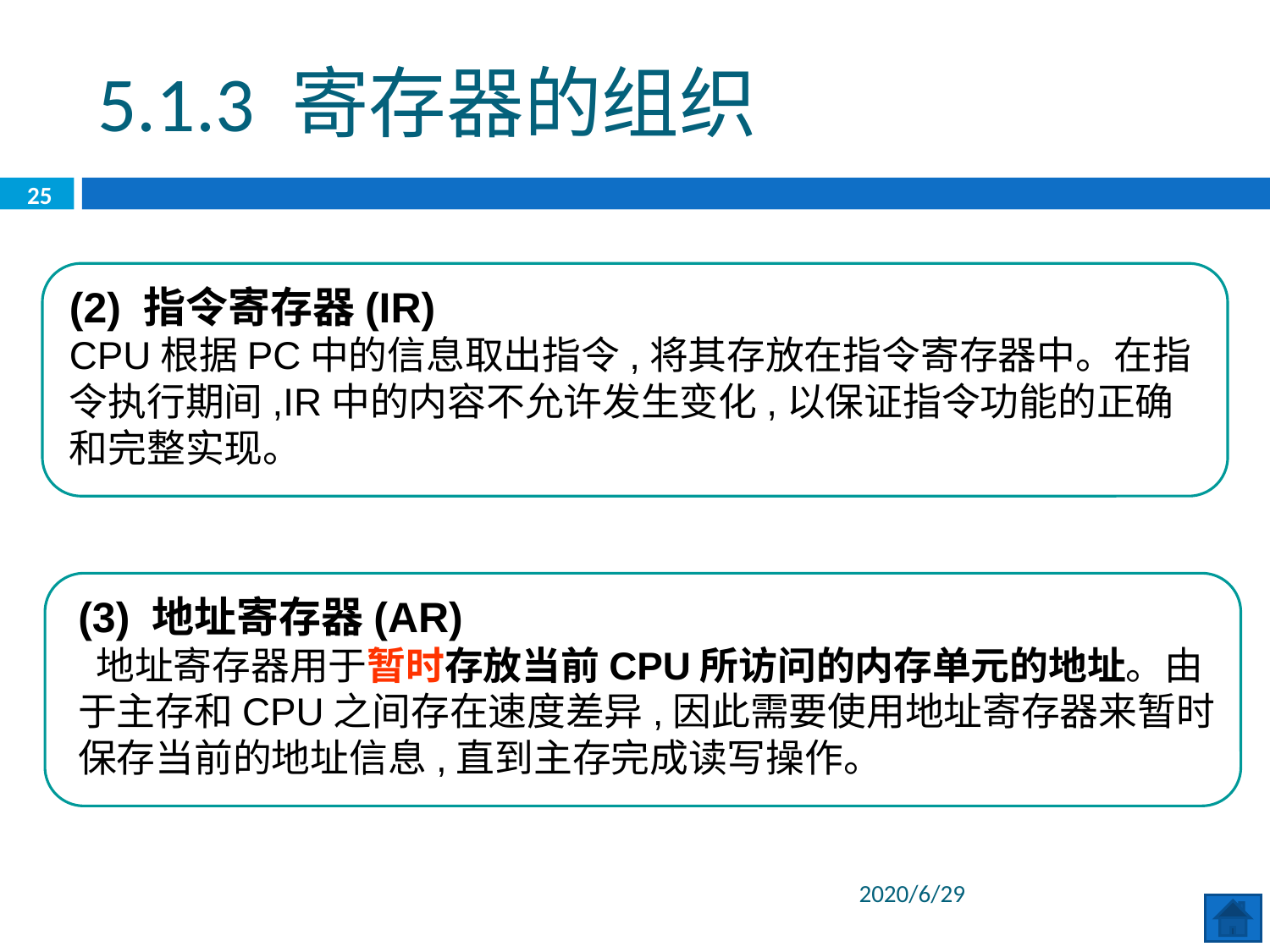

5.1.3 寄存器的组织
25

(2) 指令寄存器(IR)
CPU根据PC中的信息取出指令,将其存放在指令寄存器中。在指令执行期间,IR中的内容不允许发生变化,以保证指令功能的正确和完整实现。

(3) 地址寄存器(AR)
 地址寄存器用于暂时存放当前CPU所访问的内存单元的地址。由于主存和CPU之间存在速度差异,因此需要使用地址寄存器来暂时保存当前的地址信息,直到主存完成读写操作。
2020/6/29